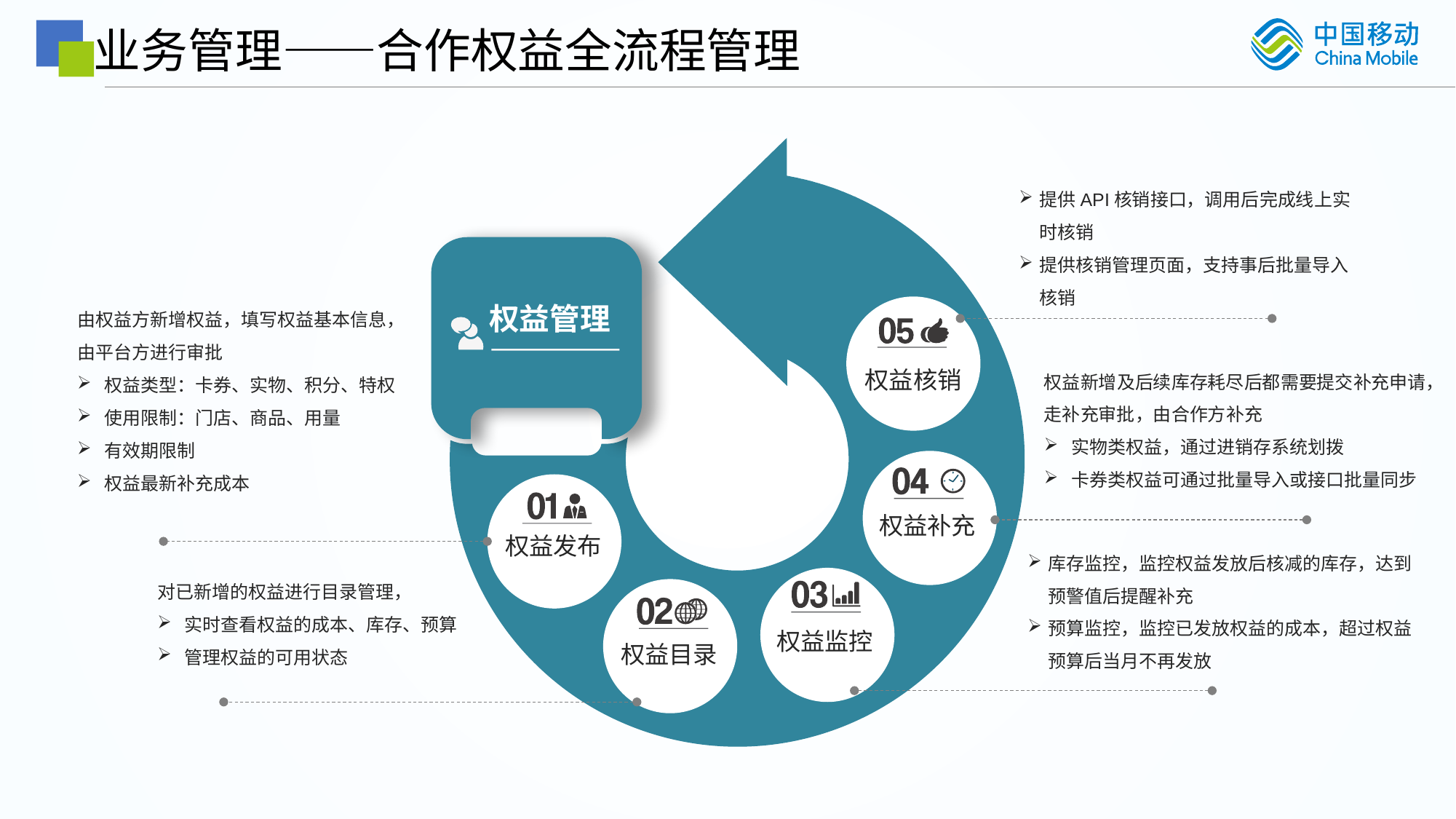

业务管理——合作权益全流程管理

提供API核销接口，调用后完成线上实时核销
提供核销管理页面，支持事后批量导入核销

由权益方新增权益，填写权益基本信息，由平台方进行审批
权益类型：卡券、实物、积分、特权
使用限制：门店、商品、用量
有效期限制
权益最新补充成本

权益管理

权益核销

权益新增及后续库存耗尽后都需要提交补充申请，走补充审批，由合作方补充
实物类权益，通过进销存系统划拨
卡券类权益可通过批量导入或接口批量同步

权益补充

权益发布
库存监控，监控权益发放后核减的库存，达到预警值后提醒补充
预算监控，监控已发放权益的成本，超过权益预算后当月不再发放
对已新增的权益进行目录管理，
实时查看权益的成本、库存、预算
管理权益的可用状态

权益监控

权益目录